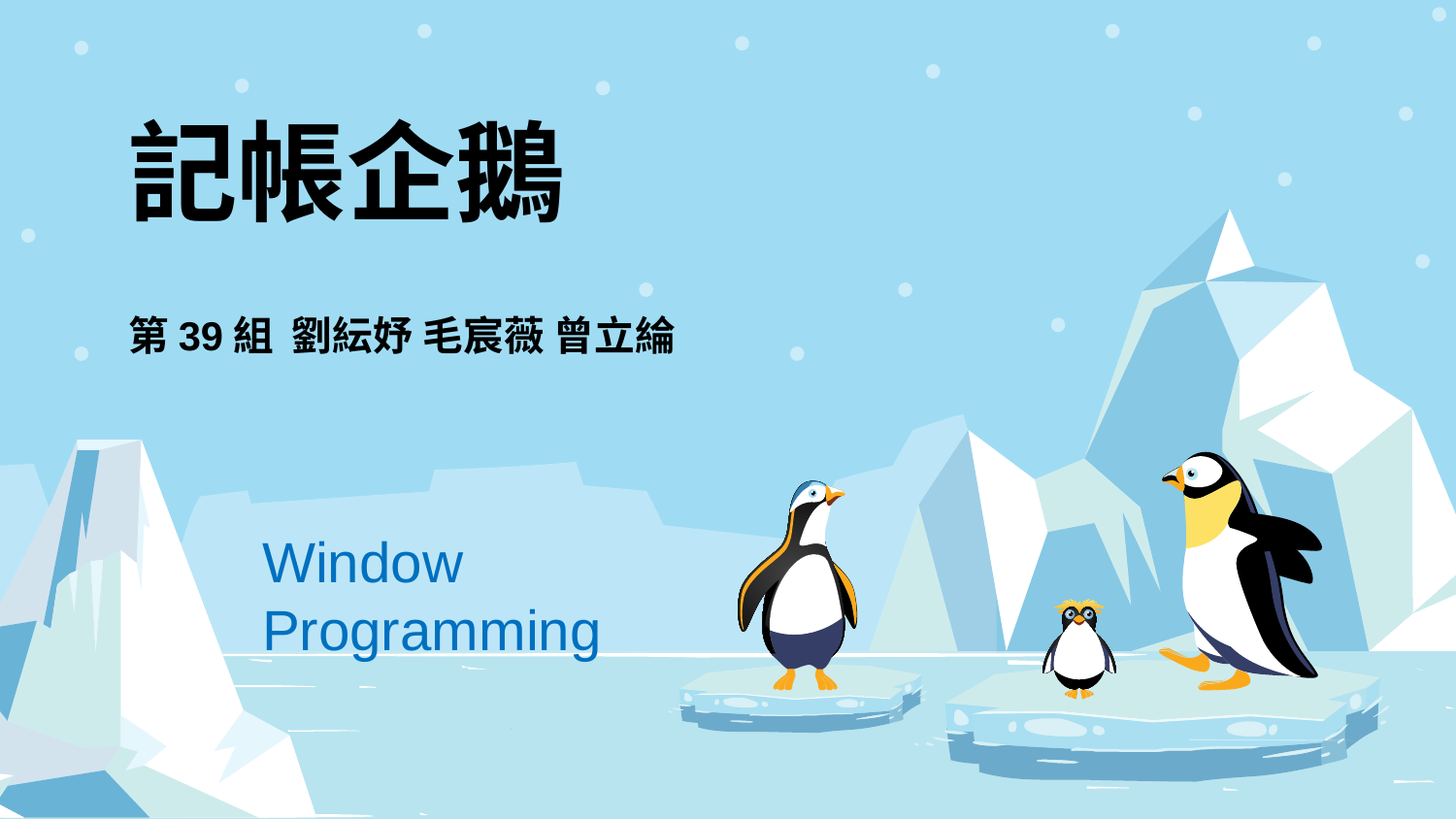

# 記帳企鵝

第39組  劉紜妤 毛宸薇 曾立綸

Window Programming